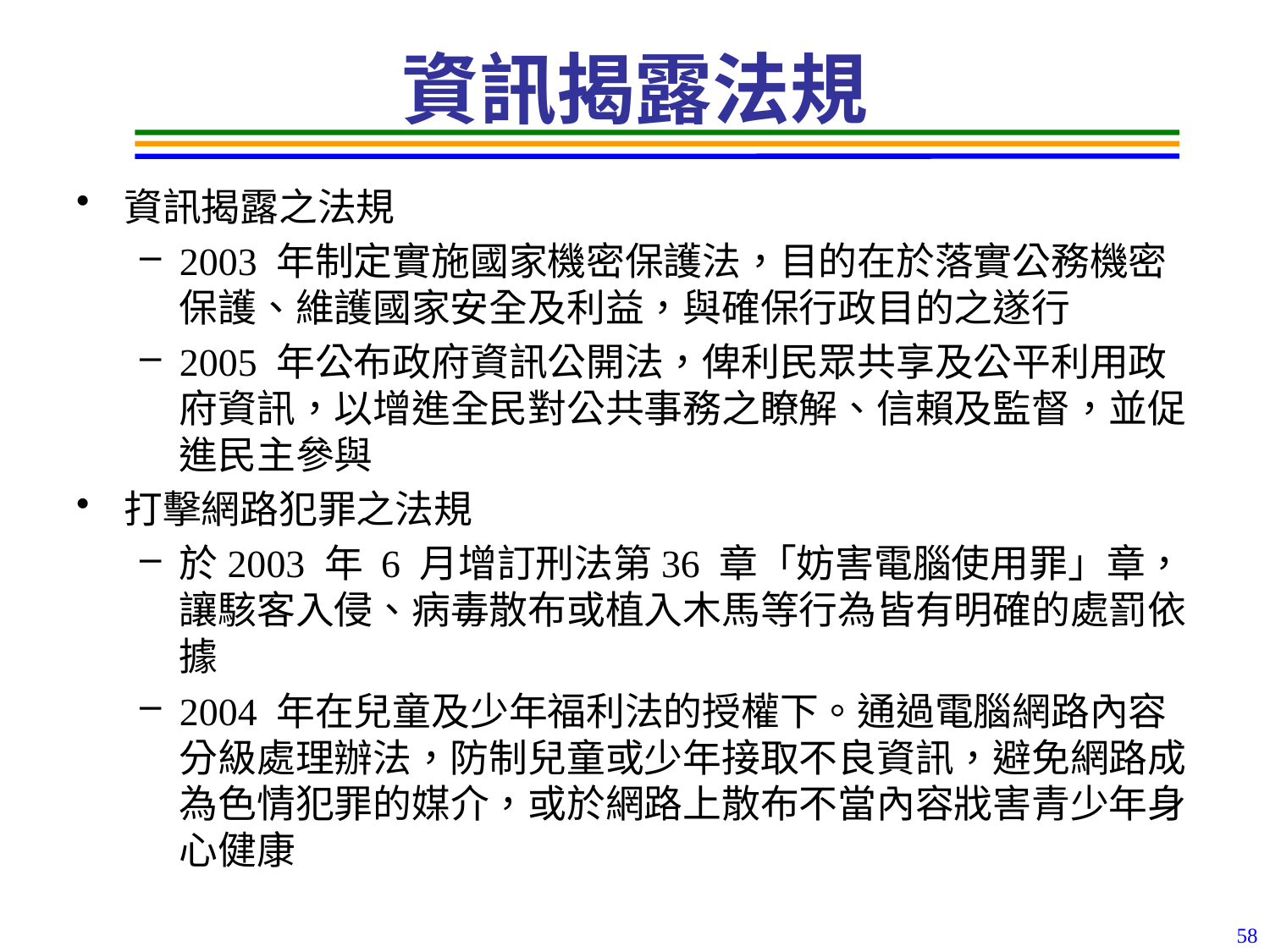

# 資訊揭露法規
資訊揭露之法規
2003 年制定實施國家機密保護法，目的在於落實公務機密保護、維護國家安全及利益，與確保行政目的之遂行
2005 年公布政府資訊公開法，俾利民眾共享及公平利用政府資訊，以增進全民對公共事務之瞭解、信賴及監督，並促進民主參與
打擊網路犯罪之法規
於2003 年 6 月增訂刑法第36 章「妨害電腦使用罪」章，讓駭客入侵、病毒散布或植入木馬等行為皆有明確的處罰依據
2004 年在兒童及少年福利法的授權下。通過電腦網路內容分級處理辦法，防制兒童或少年接取不良資訊，避免網路成為色情犯罪的媒介，或於網路上散布不當內容戕害青少年身心健康
58